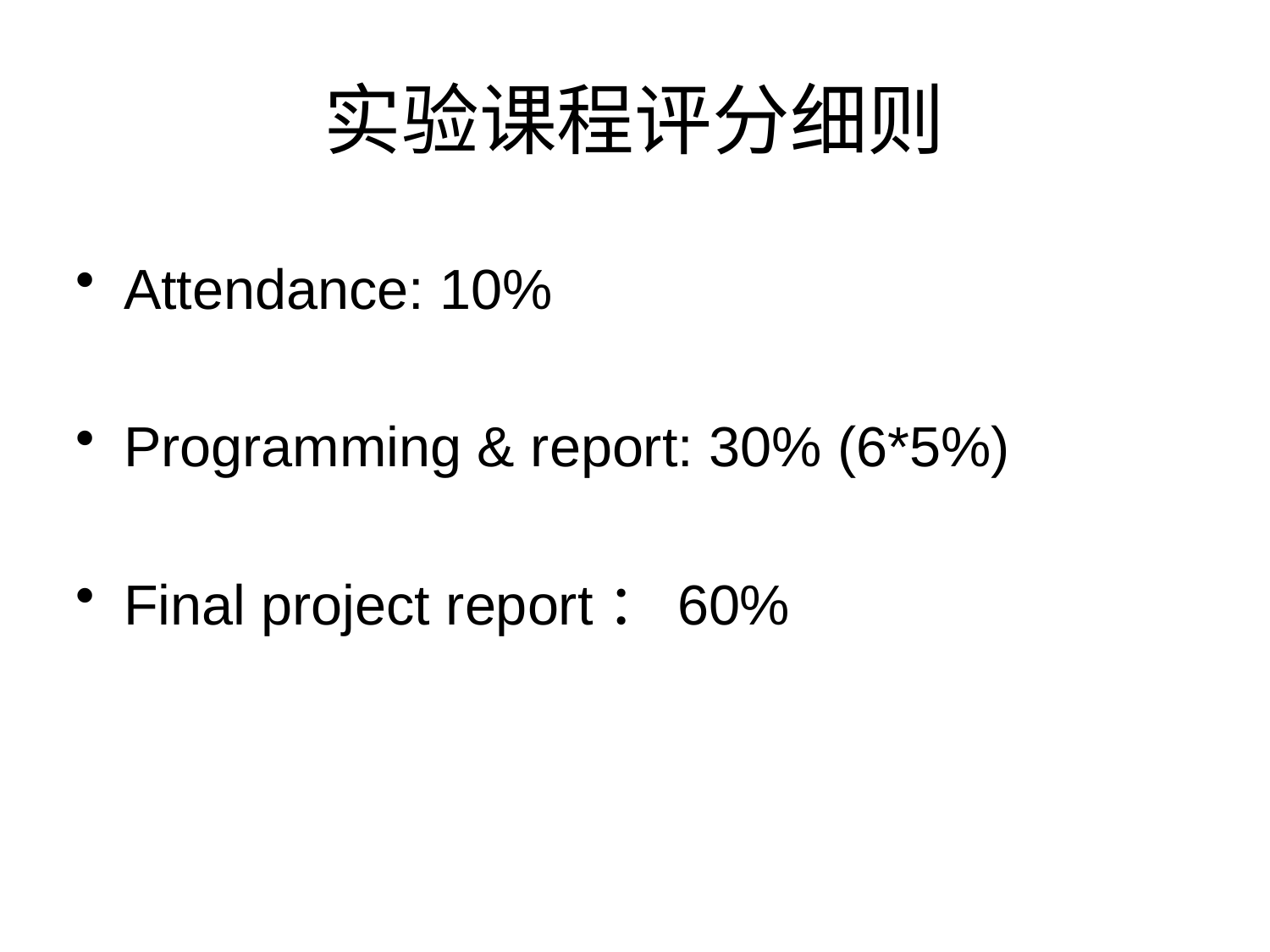

# 实验课程评分细则
Attendance: 10%

Programming & report: 30% (6*5%)

Final project report：60%